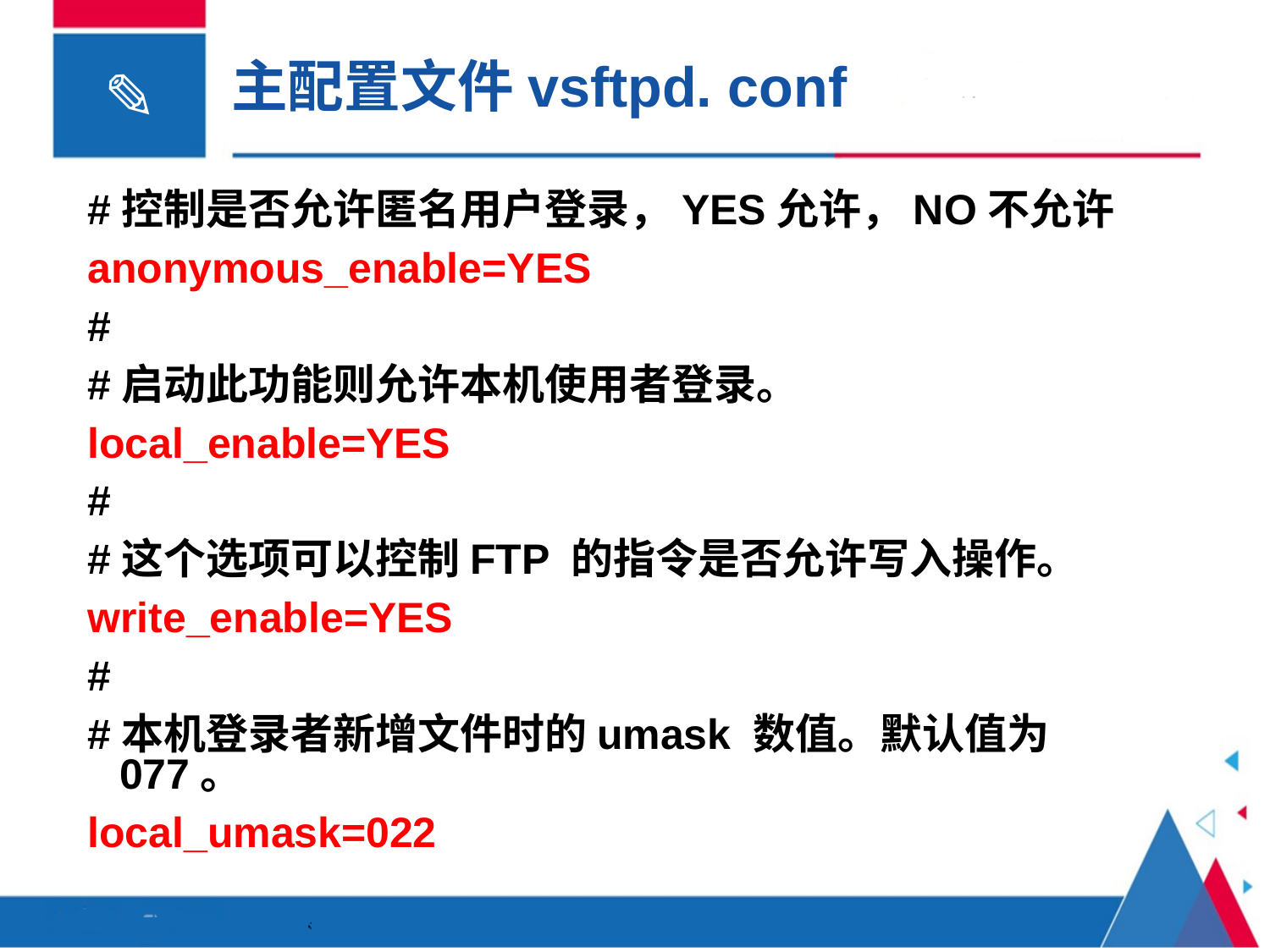

# 主配置文件vsftpd. conf
#控制是否允许匿名用户登录，YES允许，NO不允许
anonymous_enable=YES
#
#启动此功能则允许本机使用者登录。
local_enable=YES
#
#这个选项可以控制FTP 的指令是否允许写入操作。
write_enable=YES
#
#本机登录者新增文件时的umask 数值。默认值为077。
local_umask=022